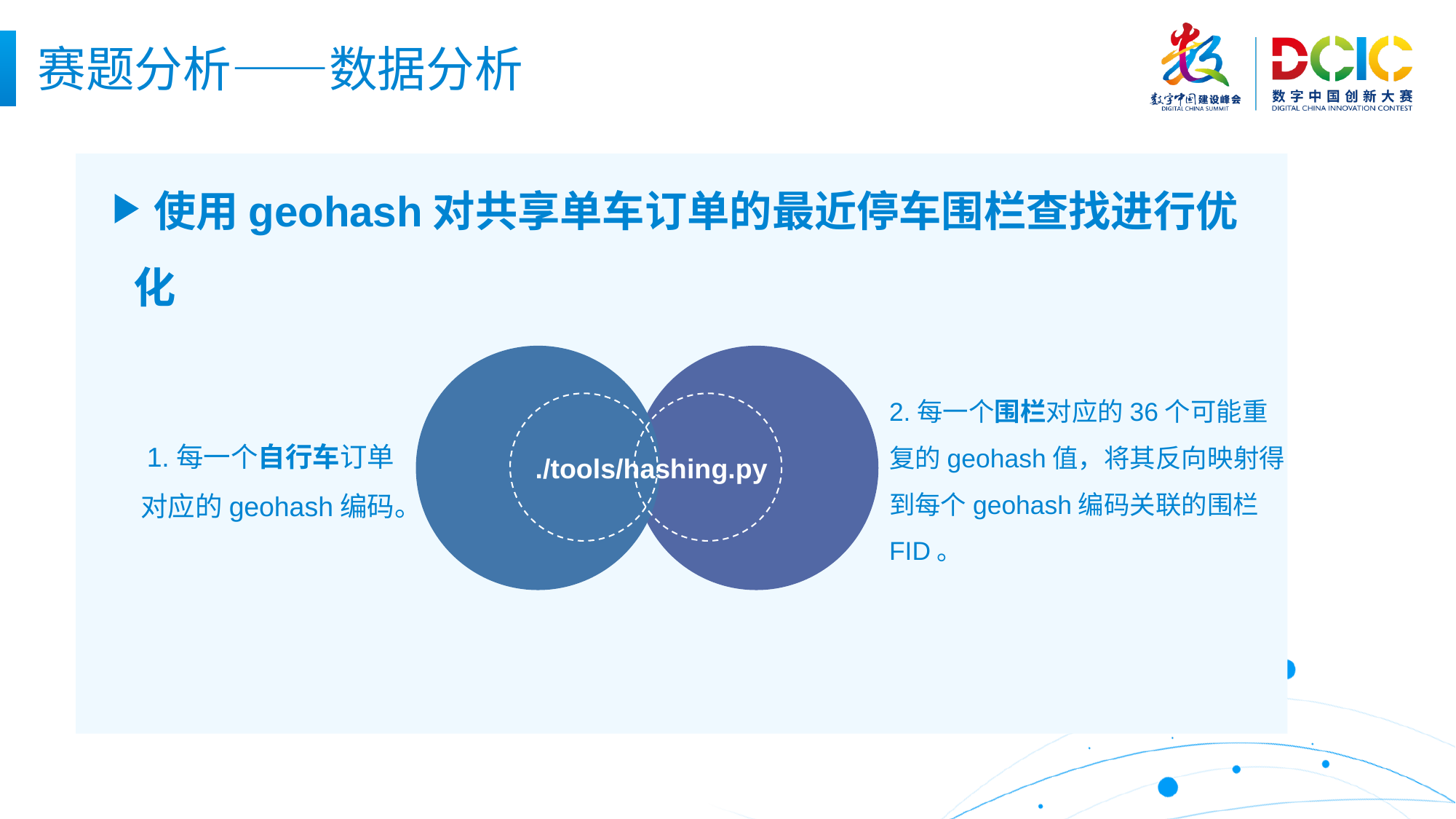

赛题分析——数据分析

 使用geohash对共享单车订单的最近停车围栏查找进行优化

2.每一个围栏对应的36个可能重复的geohash值，将其反向映射得到每个geohash编码关联的围栏FID。

1.每一个自行车订单对应的geohash编码。
./tools/hashing.py